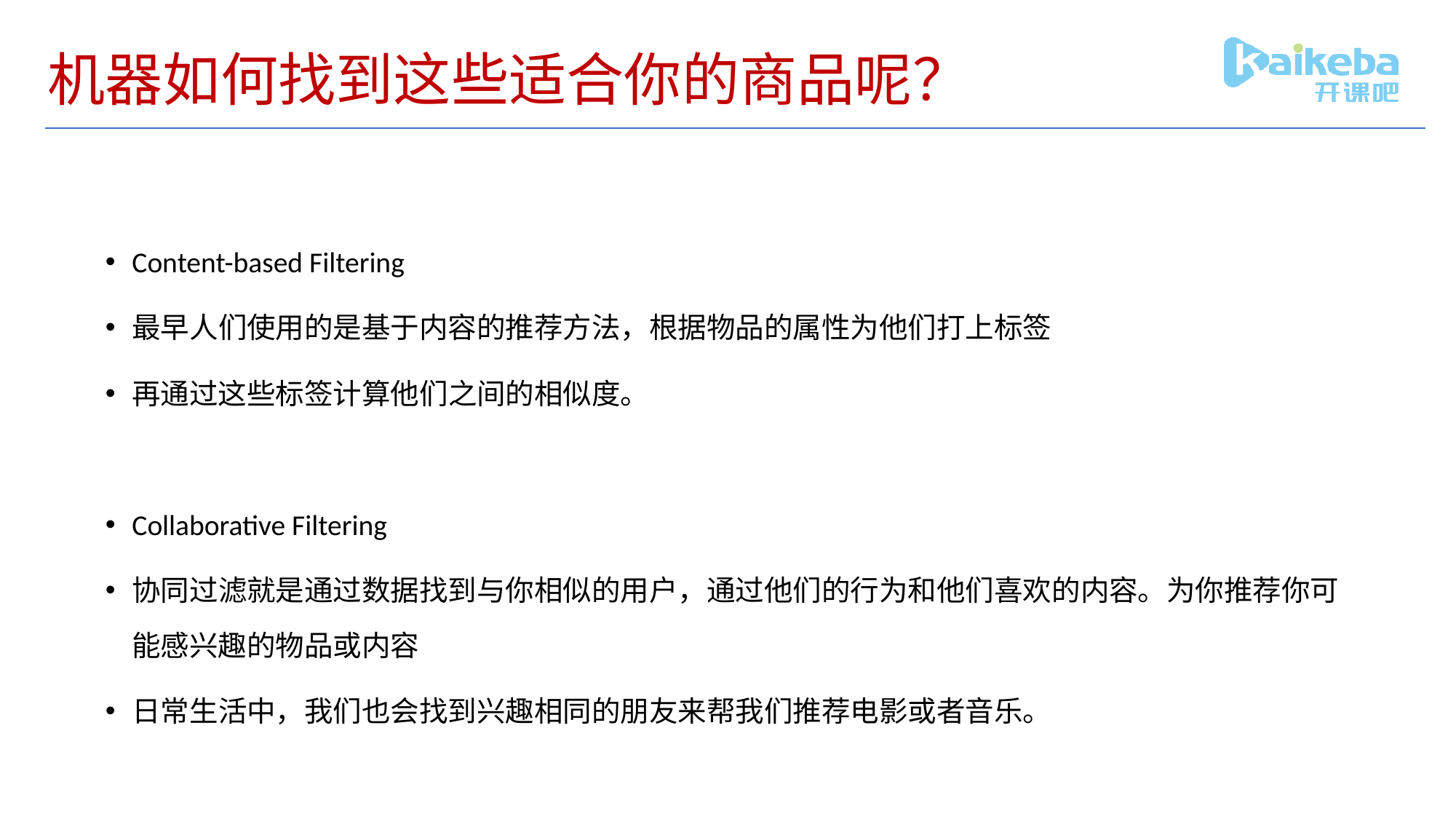

# 机器如何找到这些适合你的商品呢？
Content-based Filtering
最早人们使用的是基于内容的推荐方法，根据物品的属性为他们打上标签
再通过这些标签计算他们之间的相似度。

Collaborative Filtering
协同过滤就是通过数据找到与你相似的用户，通过他们的行为和他们喜欢的内容。为你推荐你可能感兴趣的物品或内容
日常生活中，我们也会找到兴趣相同的朋友来帮我们推荐电影或者音乐。